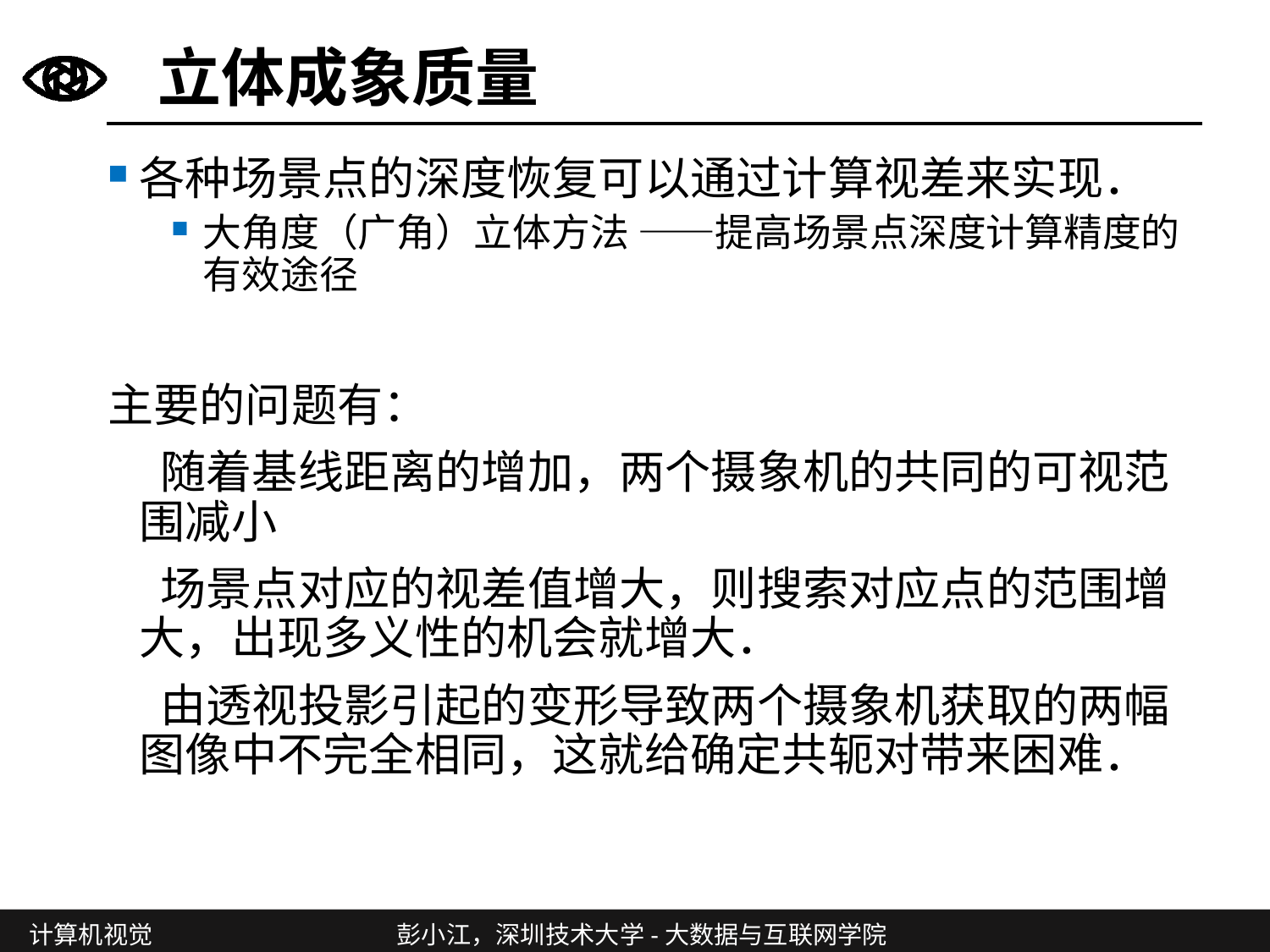

# 立体成象质量
各种场景点的深度恢复可以通过计算视差来实现．
大角度（广角）立体方法 ——提高场景点深度计算精度的有效途径

主要的问题有：
    随着基线距离的增加，两个摄象机的共同的可视范围减小
    场景点对应的视差值增大，则搜索对应点的范围增大，出现多义性的机会就增大．
    由透视投影引起的变形导致两个摄象机获取的两幅图像中不完全相同，这就给确定共轭对带来困难．